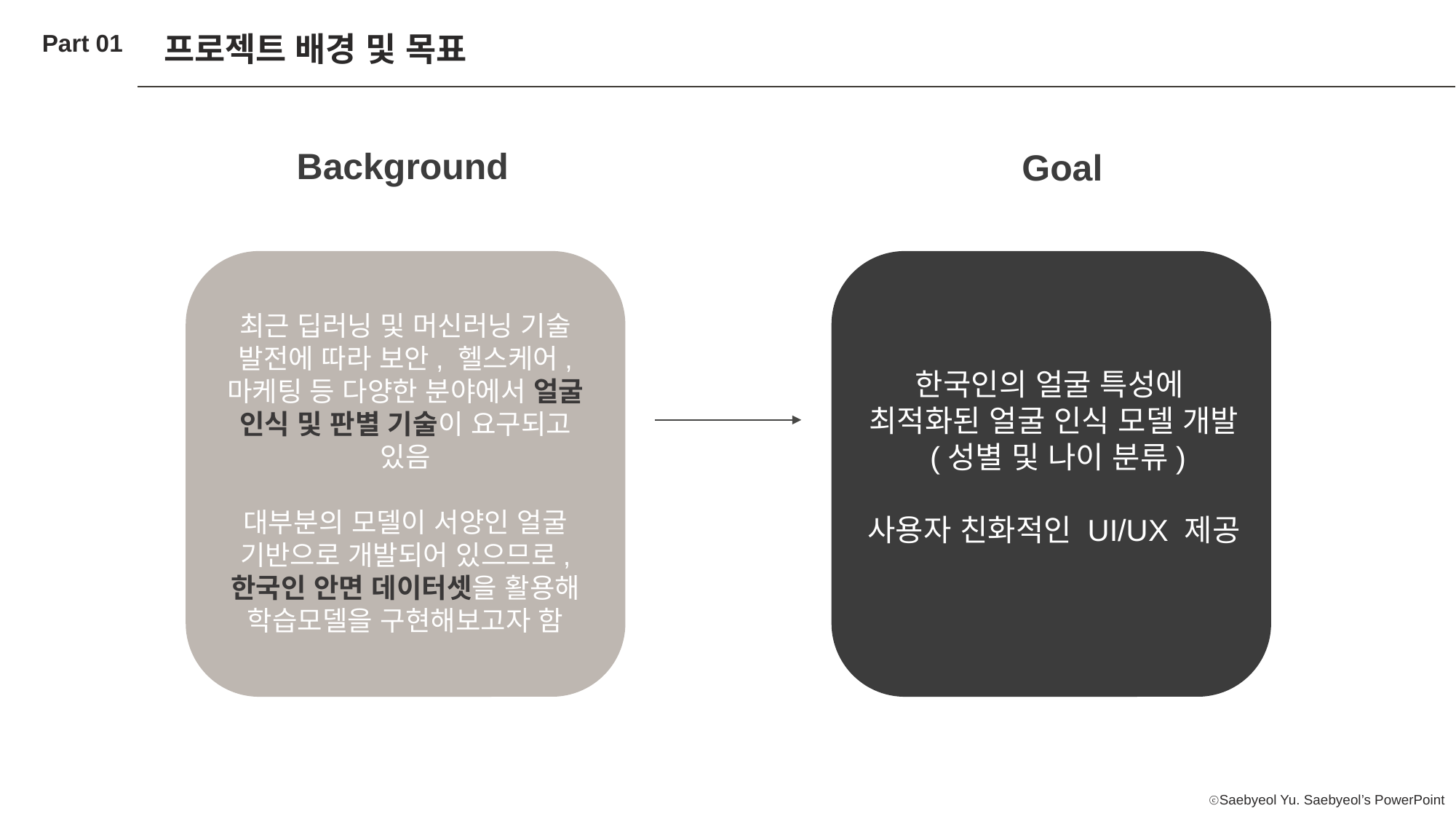

Part 01
프로젝트 배경 및 목표
Background
Goal

최근 딥러닝 및 머신러닝 기술 발전에 따라 보안, 헬스케어, 마케팅 등 다양한 분야에서 얼굴 인식 및 판별 기술이 요구되고 있음

대부분의 모델이 서양인 얼굴 기반으로 개발되어 있으므로, 한국인 안면 데이터셋을 활용해 학습모델을 구현해보고자 함
한국인의 얼굴 특성에
최적화된 얼굴 인식 모델 개발
 (성별 및 나이 분류)

사용자 친화적인 UI/UX 제공